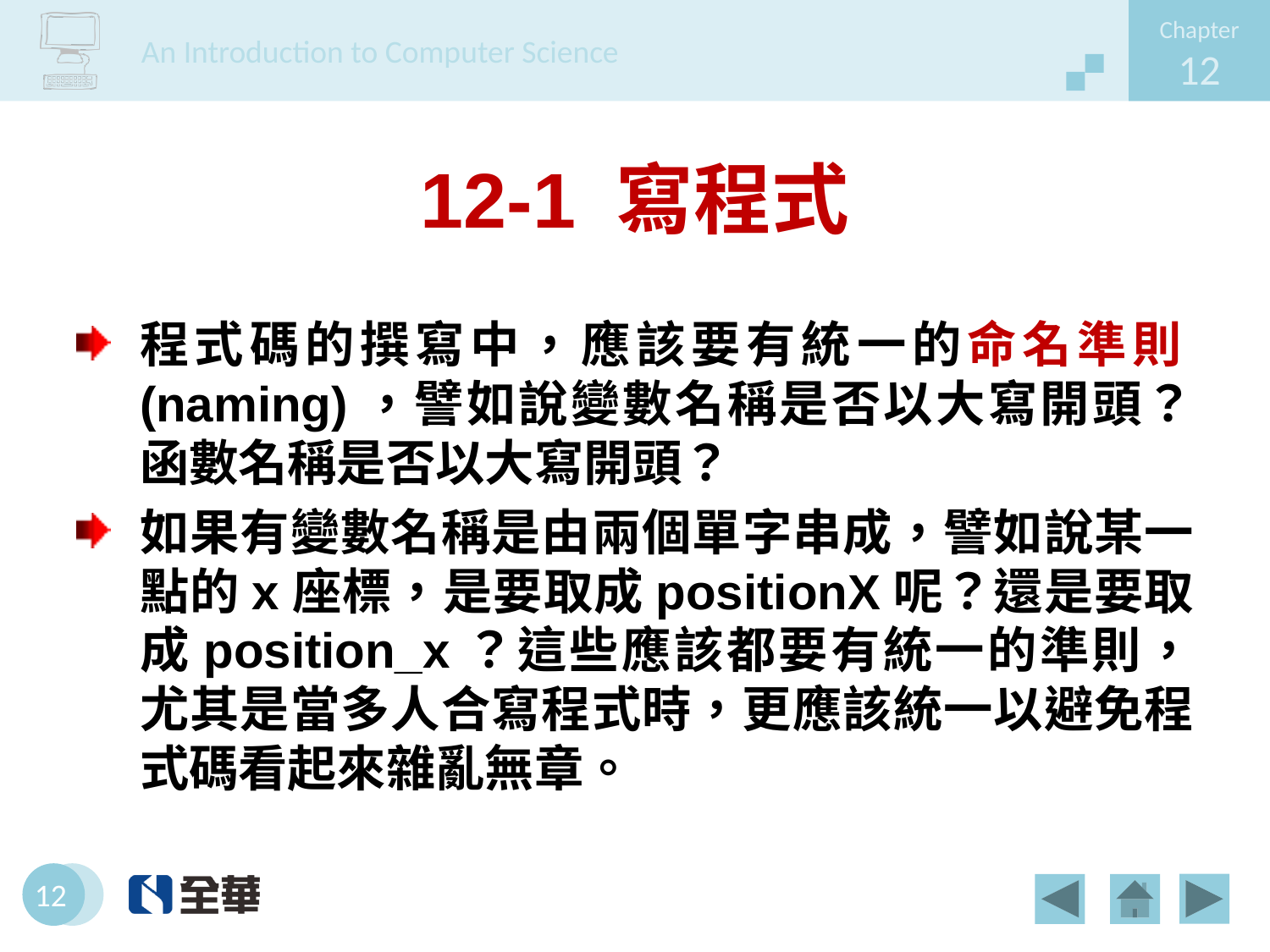

# 12-1 寫程式
程式碼的撰寫中，應該要有統一的命名準則(naming)，譬如說變數名稱是否以大寫開頭？函數名稱是否以大寫開頭？
如果有變數名稱是由兩個單字串成，譬如說某一點的x座標，是要取成positionX呢？還是要取成position_x？這些應該都要有統一的準則，尤其是當多人合寫程式時，更應該統一以避免程式碼看起來雜亂無章。